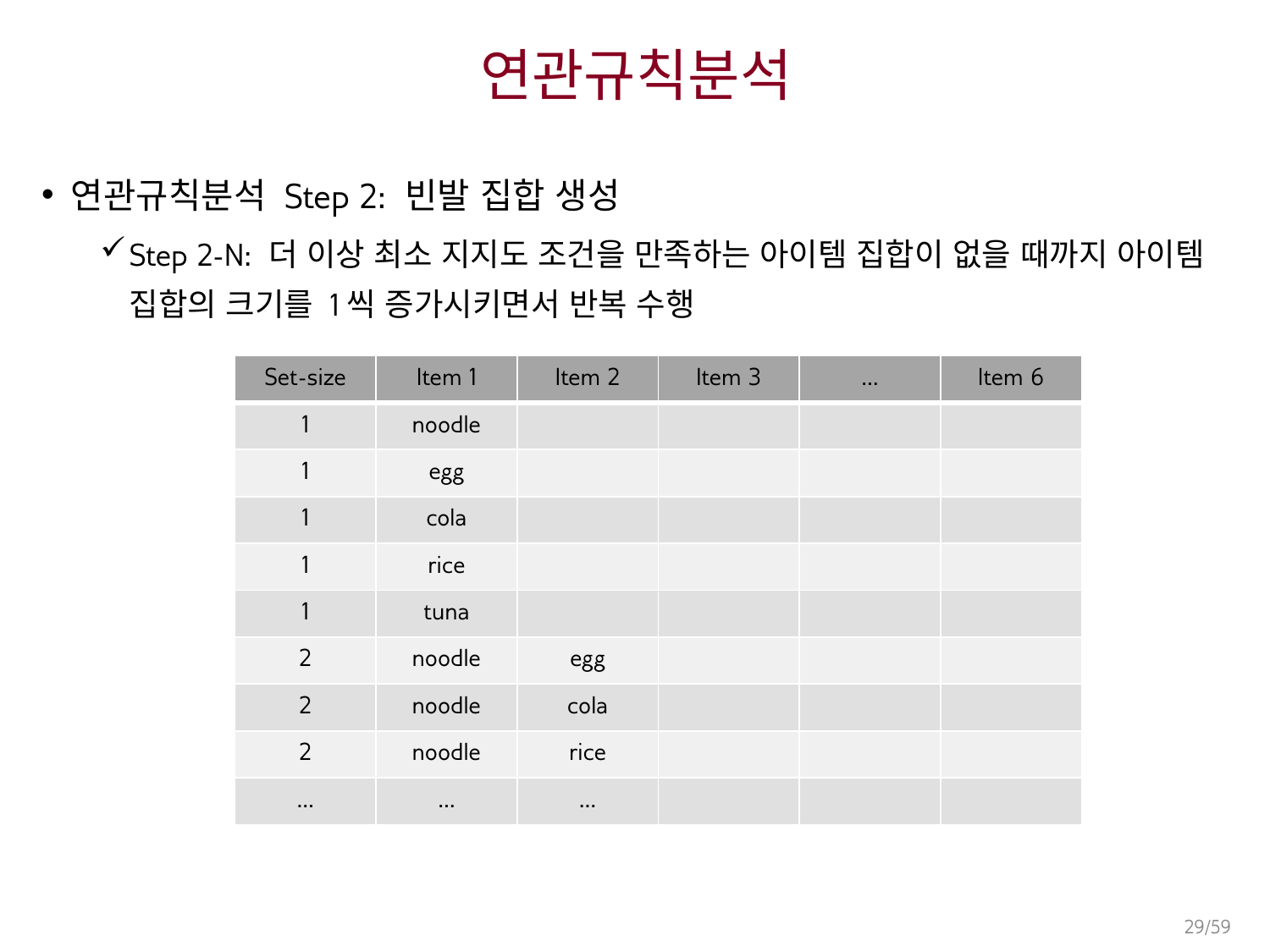

# 연관규칙분석
연관규칙분석 Step 2: 빈발 집합 생성
Step 2-N: 더 이상 최소 지지도 조건을 만족하는 아이템 집합이 없을 때까지 아이템 집합의 크기를 1씩 증가시키면서 반복 수행

| Set-size | Item 1 | Item 2 | Item 3 | … | Item 6 |
| --- | --- | --- | --- | --- | --- |
| 1 | noodle |  |  |  |  |
| 1 | egg |  |  |  |  |
| 1 | cola |  |  |  |  |
| 1 | rice |  |  |  |  |
| 1 | tuna |  |  |  |  |
| 2 | noodle | egg |  |  |  |
| 2 | noodle | cola |  |  |  |
| 2 | noodle | rice |  |  |  |
| … | … | … |  |  |  |
29/59